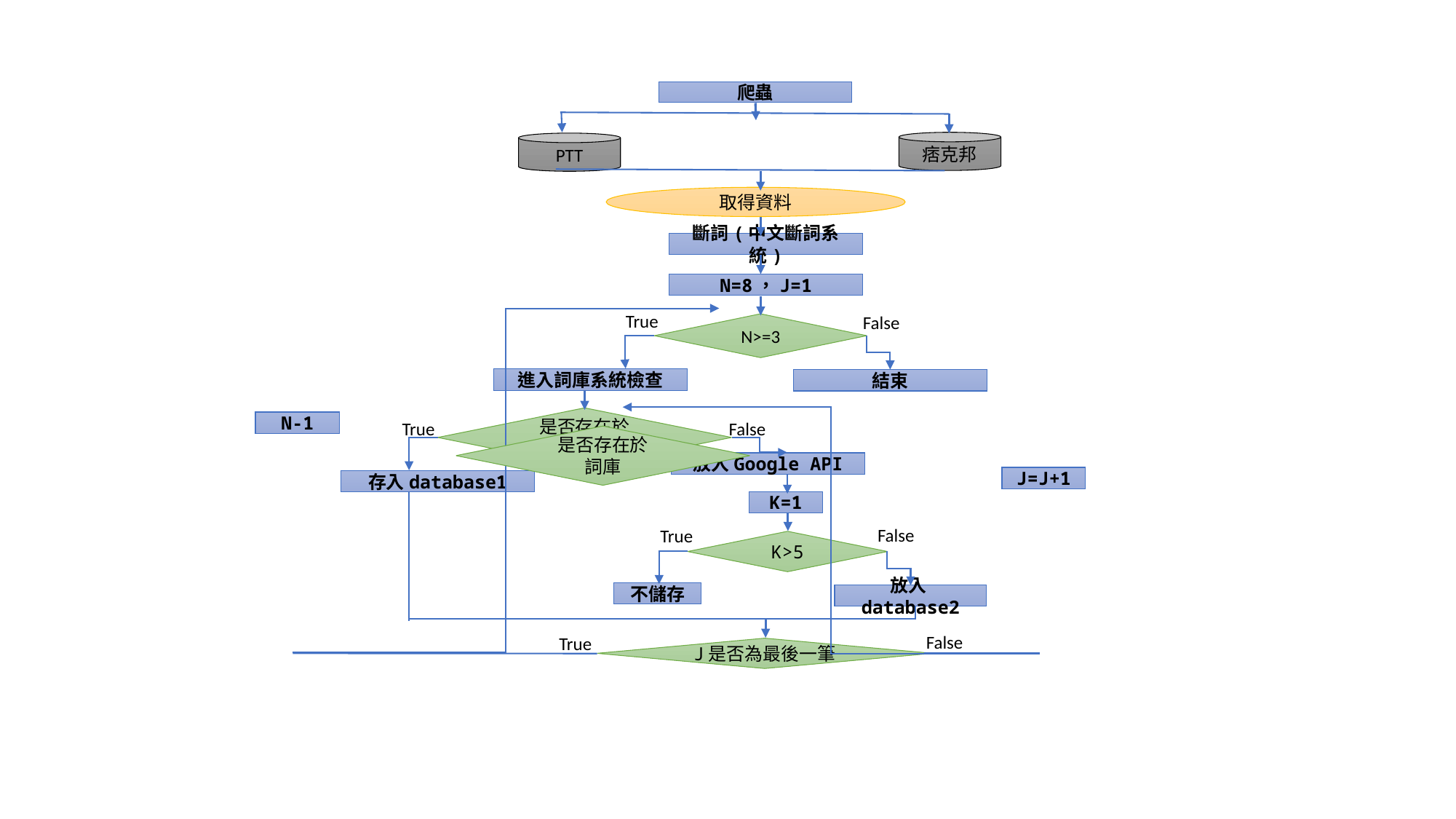

爬蟲
痞克邦
PTT
取得資料
斷詞(中文斷詞系統)
N=8，J=1
True
False
N>=3
進入詞庫系統檢查
結束
是否存在於
詞庫
N-1
True
False
是否存在於
詞庫
放入Google API
J=J+1
存入database1
K=1
False
True
K>5
不儲存
放入database2
False
True
J是否為最後一筆